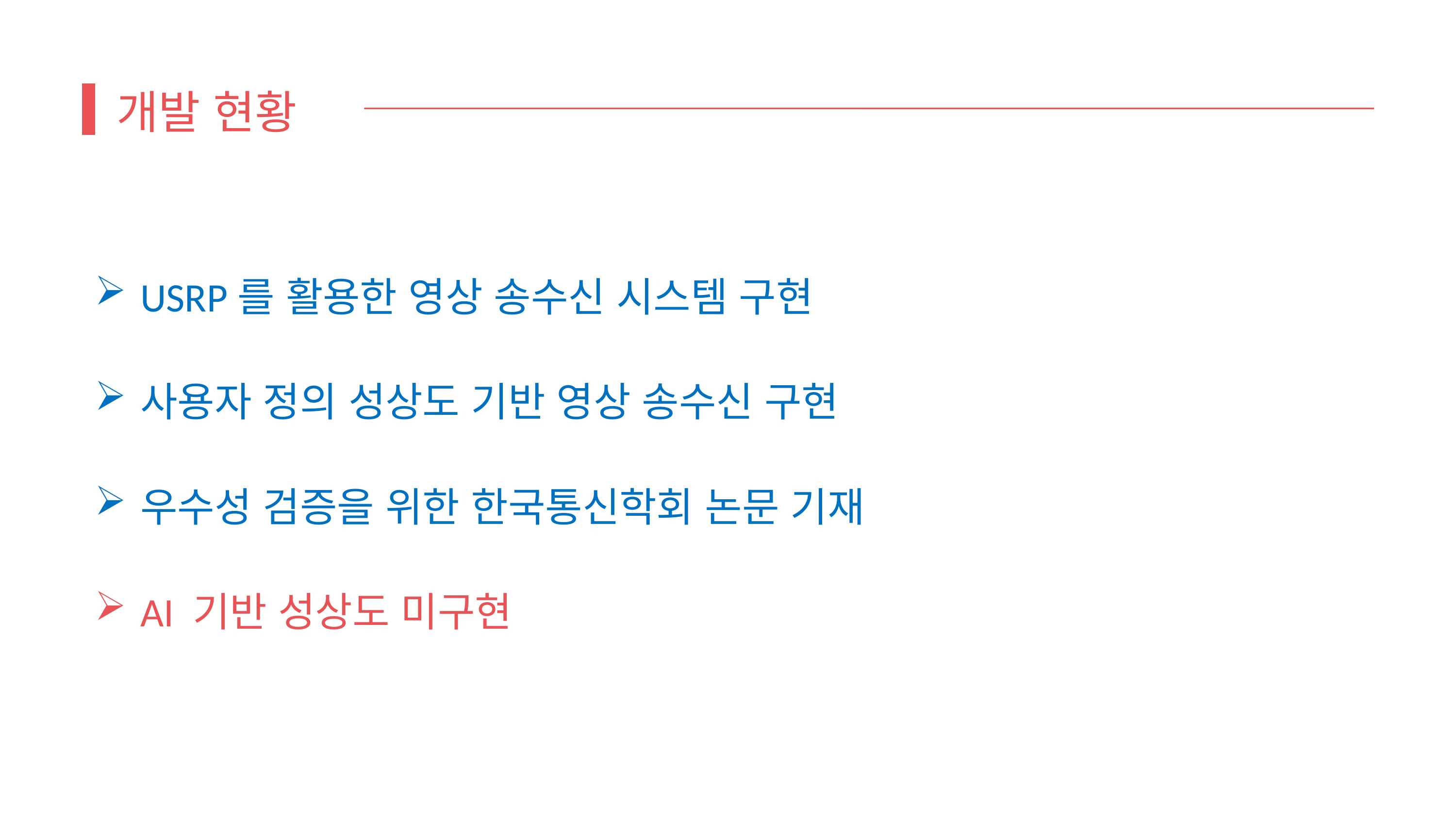

개발 현황

USRP를 활용한 영상 송수신 시스템 구현

사용자 정의 성상도 기반 영상 송수신 구현

우수성 검증을 위한 한국통신학회 논문 기재

AI 기반 성상도 미구현